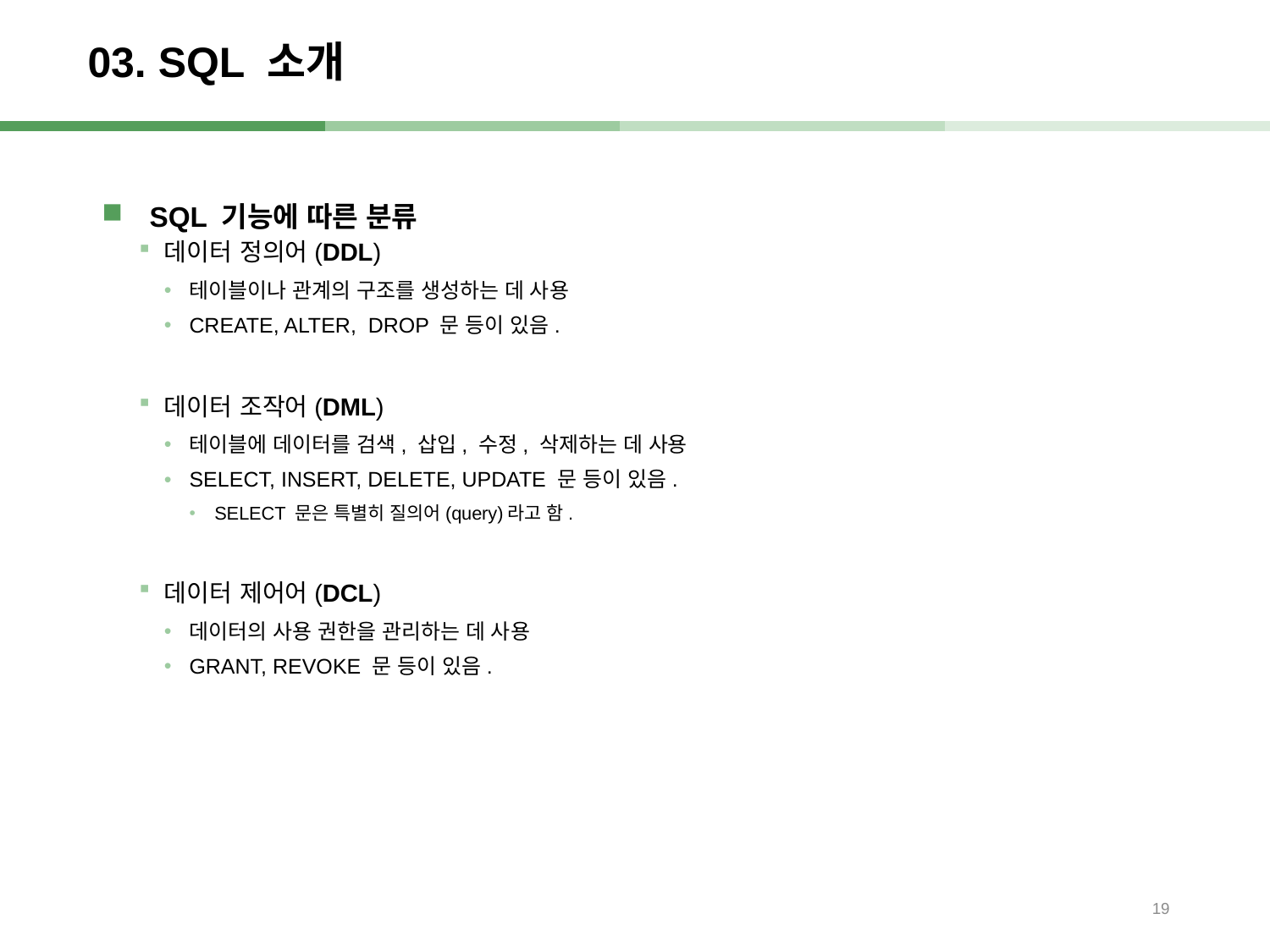

# 03. SQL 소개
SQL 기능에 따른 분류
데이터 정의어(DDL)
테이블이나 관계의 구조를 생성하는 데 사용
CREATE, ALTER,  DROP 문 등이 있음.

데이터 조작어(DML)
테이블에 데이터를 검색, 삽입, 수정, 삭제하는 데 사용
SELECT, INSERT, DELETE, UPDATE 문 등이 있음.
SELECT 문은 특별히 질의어(query)라고 함.

데이터 제어어(DCL)
데이터의 사용 권한을 관리하는 데 사용
GRANT, REVOKE 문 등이 있음.

19